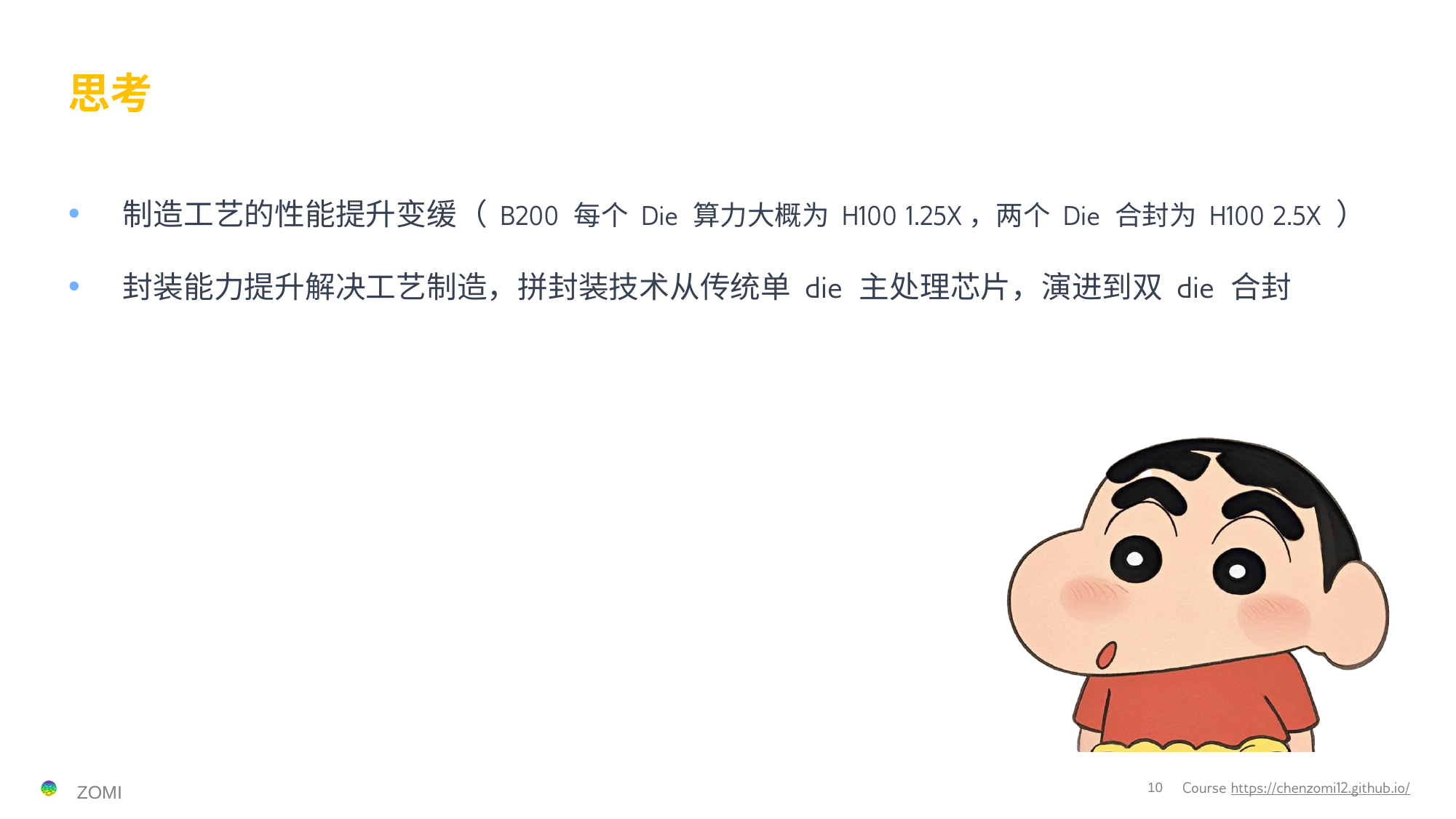

# 思考
制造工艺的性能提升变缓（ B200 每个 Die 算力大概为 H100 1.25X，两个 Die 合封为 H100 2.5X ）
封装能力提升解决工艺制造，拼封装技术从传统单 die 主处理芯片，演进到双 die 合封